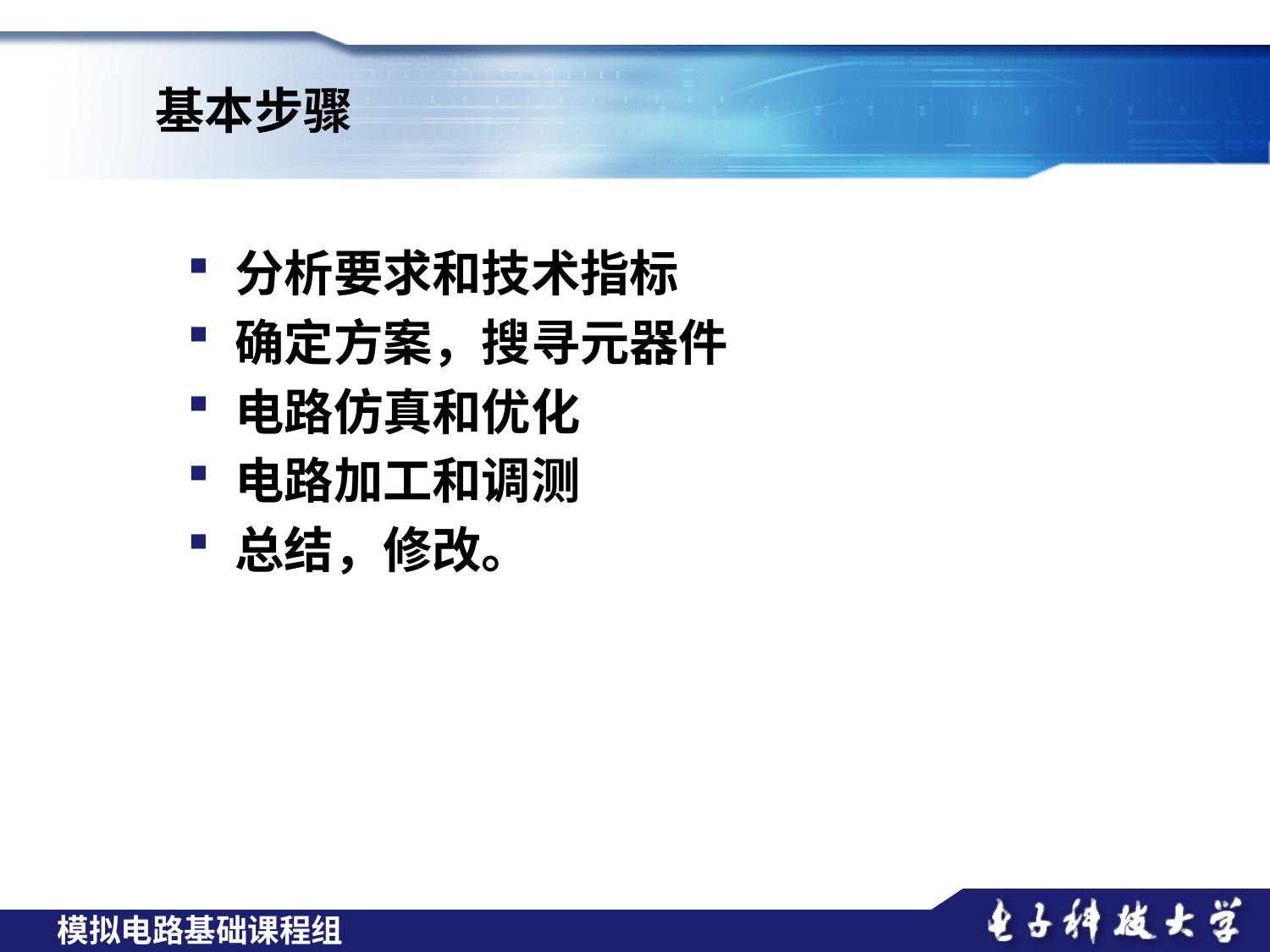

基本步骤
分析要求和技术指标
确定方案，搜寻元器件
电路仿真和优化
电路加工和调测
总结，修改。